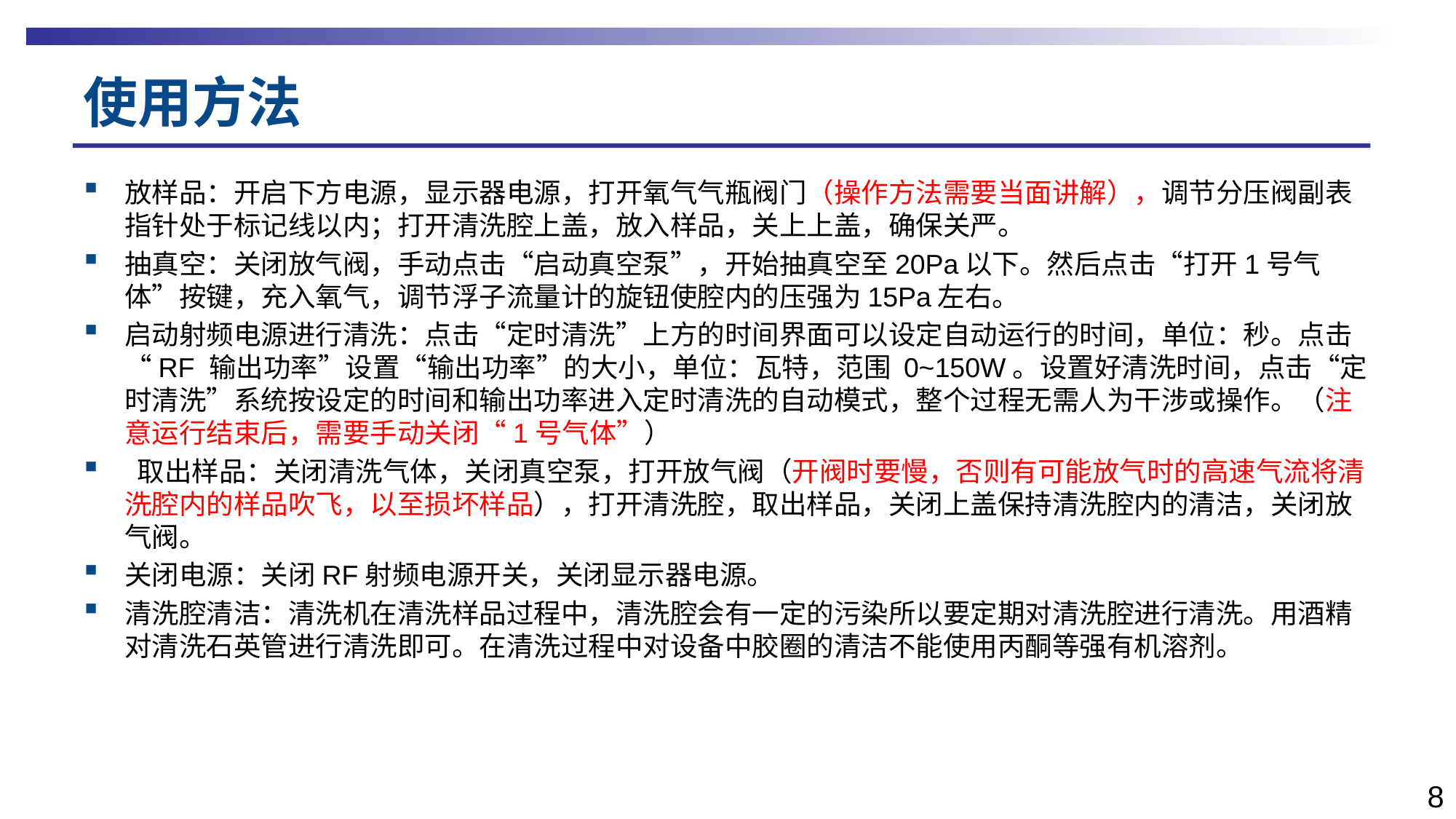

# 使用方法
放样品：开启下方电源，显示器电源，打开氧气气瓶阀门（操作方法需要当面讲解），调节分压阀副表指针处于标记线以内；打开清洗腔上盖，放入样品，关上上盖，确保关严。
抽真空：关闭放气阀，手动点击“启动真空泵”，开始抽真空至20Pa以下。然后点击“打开1号气体”按键，充入氧气，调节浮子流量计的旋钮使腔内的压强为15Pa左右。
启动射频电源进行清洗：点击“定时清洗”上方的时间界面可以设定自动运行的时间，单位：秒。点击“RF 输出功率”设置“输出功率”的大小，单位：瓦特，范围 0~150W。设置好清洗时间，点击“定时清洗”系统按设定的时间和输出功率进入定时清洗的自动模式，整个过程无需人为干涉或操作。（注意运行结束后，需要手动关闭“1号气体”）
 取出样品：关闭清洗气体，关闭真空泵，打开放气阀（开阀时要慢，否则有可能放气时的高速气流将清洗腔内的样品吹飞，以至损坏样品），打开清洗腔，取出样品，关闭上盖保持清洗腔内的清洁，关闭放气阀。
关闭电源：关闭RF射频电源开关，关闭显示器电源。
清洗腔清洁：清洗机在清洗样品过程中，清洗腔会有一定的污染所以要定期对清洗腔进行清洗。用酒精对清洗石英管进行清洗即可。在清洗过程中对设备中胶圈的清洁不能使用丙酮等强有机溶剂。